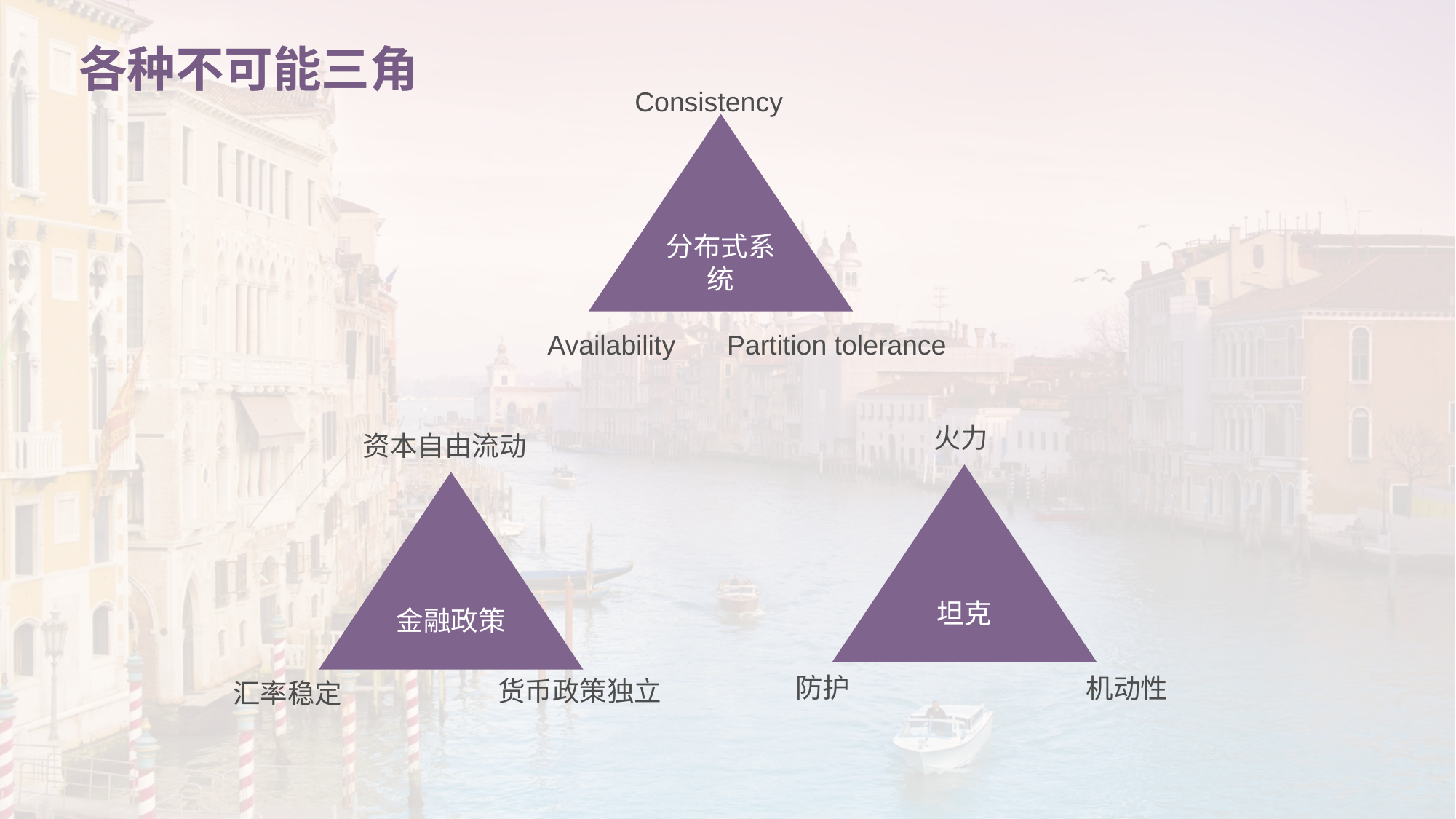

# 各种不可能三角
Consistency
分布式系统
Availability
Partition tolerance
火力
坦克
防护
机动性
资本自由流动
金融政策
货币政策独立
汇率稳定